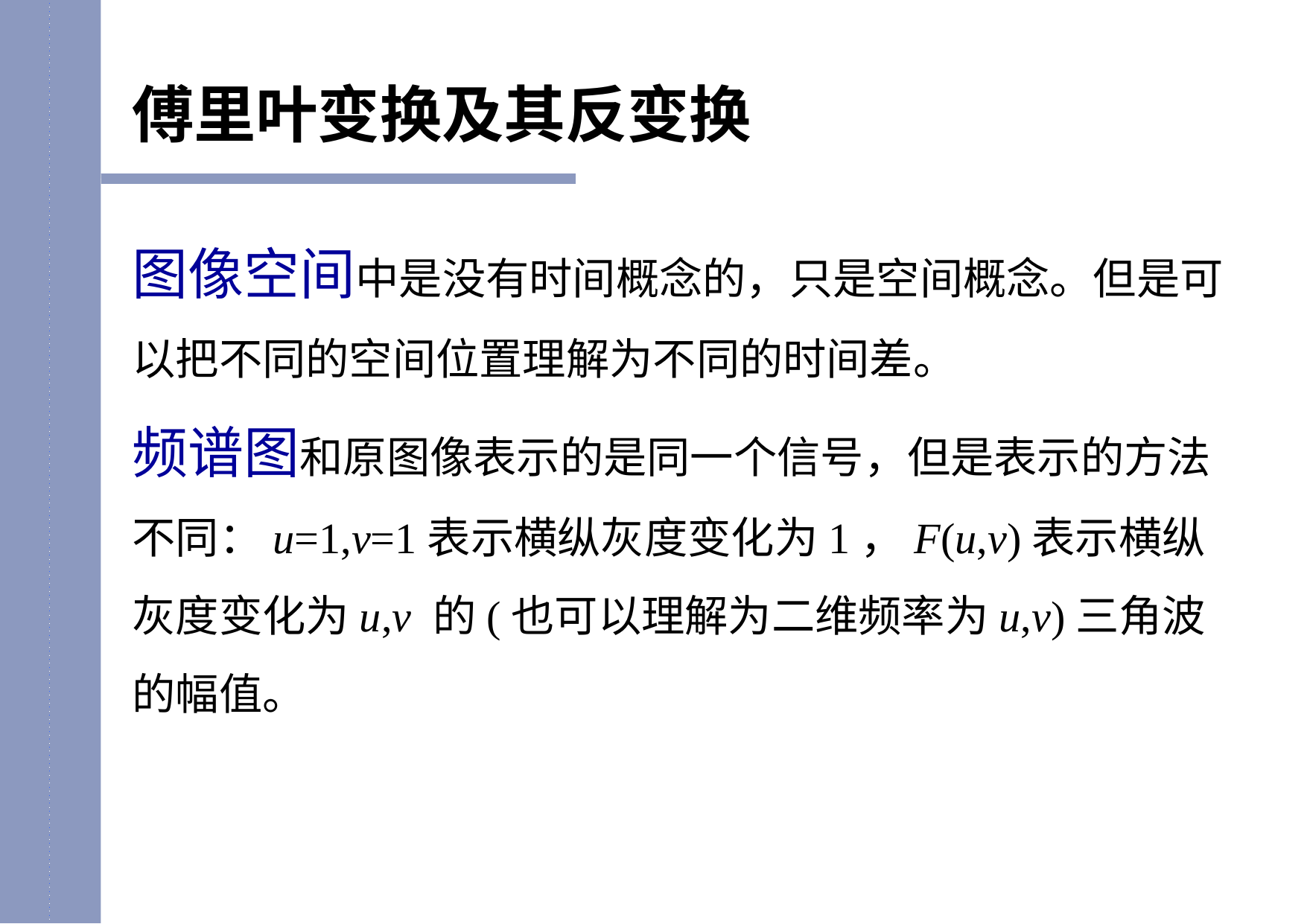

傅里叶变换及其反变换
图像空间中是没有时间概念的，只是空间概念。但是可以把不同的空间位置理解为不同的时间差。
频谱图和原图像表示的是同一个信号，但是表示的方法不同：u=1,v=1表示横纵灰度变化为1，F(u,v)表示横纵灰度变化为u,v 的(也可以理解为二维频率为u,v)三角波的幅值。